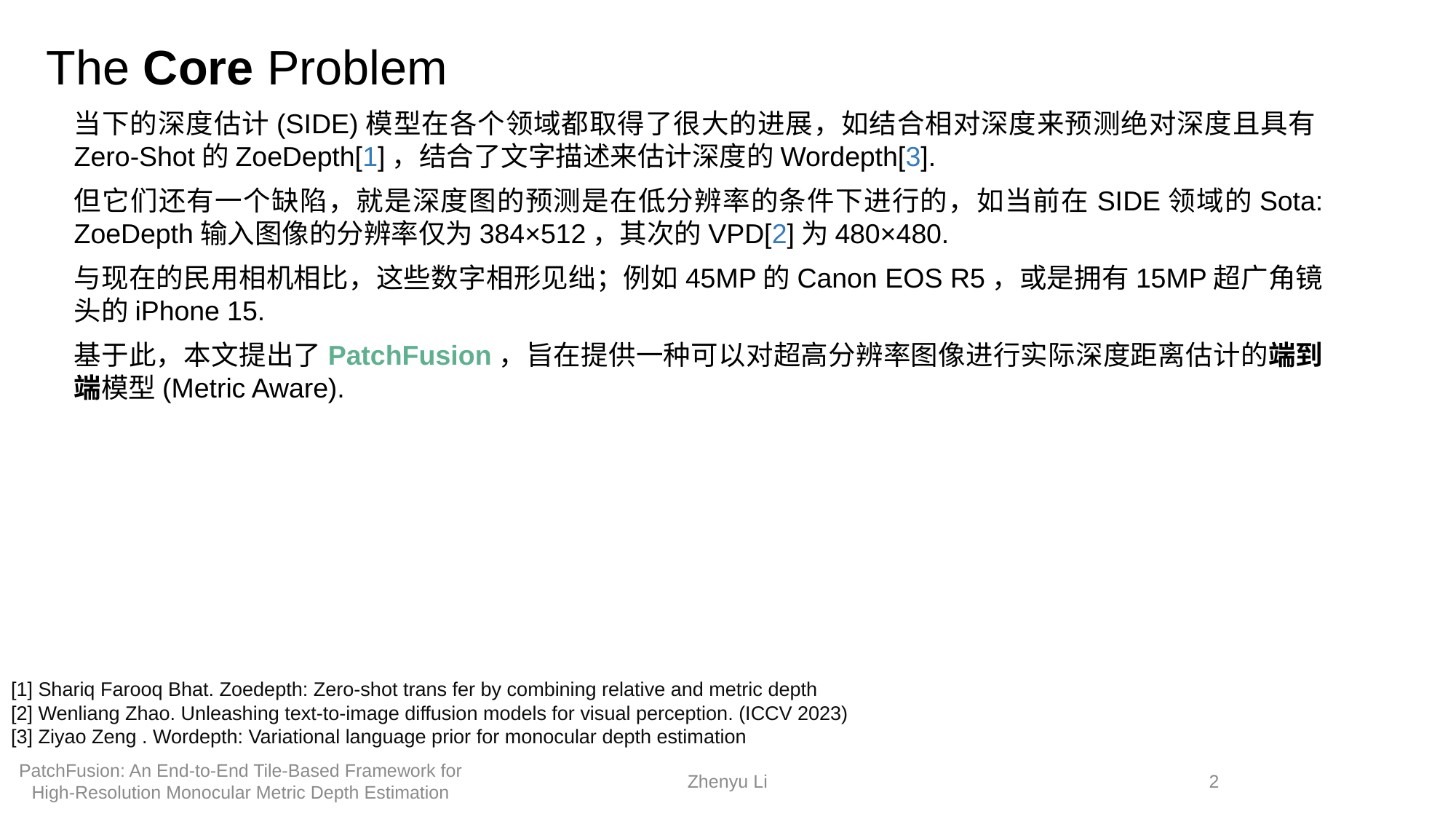

The Core Problem
当下的深度估计(SIDE)模型在各个领域都取得了很大的进展，如结合相对深度来预测绝对深度且具有Zero-Shot的ZoeDepth[1]，结合了文字描述来估计深度的Wordepth[3].
但它们还有一个缺陷，就是深度图的预测是在低分辨率的条件下进行的，如当前在SIDE领域的Sota: ZoeDepth输入图像的分辨率仅为384×512，其次的VPD[2]为480×480.
与现在的民用相机相比，这些数字相形见绌；例如45MP的Canon EOS R5，或是拥有15MP超广角镜头的iPhone 15.
基于此，本文提出了PatchFusion，旨在提供一种可以对超高分辨率图像进行实际深度距离估计的端到端模型(Metric Aware).
[1] Shariq Farooq Bhat. Zoedepth: Zero-shot trans fer by combining relative and metric depth
[2] Wenliang Zhao. Unleashing text-to-image diffusion models for visual perception. (ICCV 2023)
[3] Ziyao Zeng . Wordepth: Variational language prior for monocular depth estimation

PatchFusion: An End-to-End Tile-Based Framework for High-Resolution Monocular Metric Depth Estimation
Zhenyu Li
2